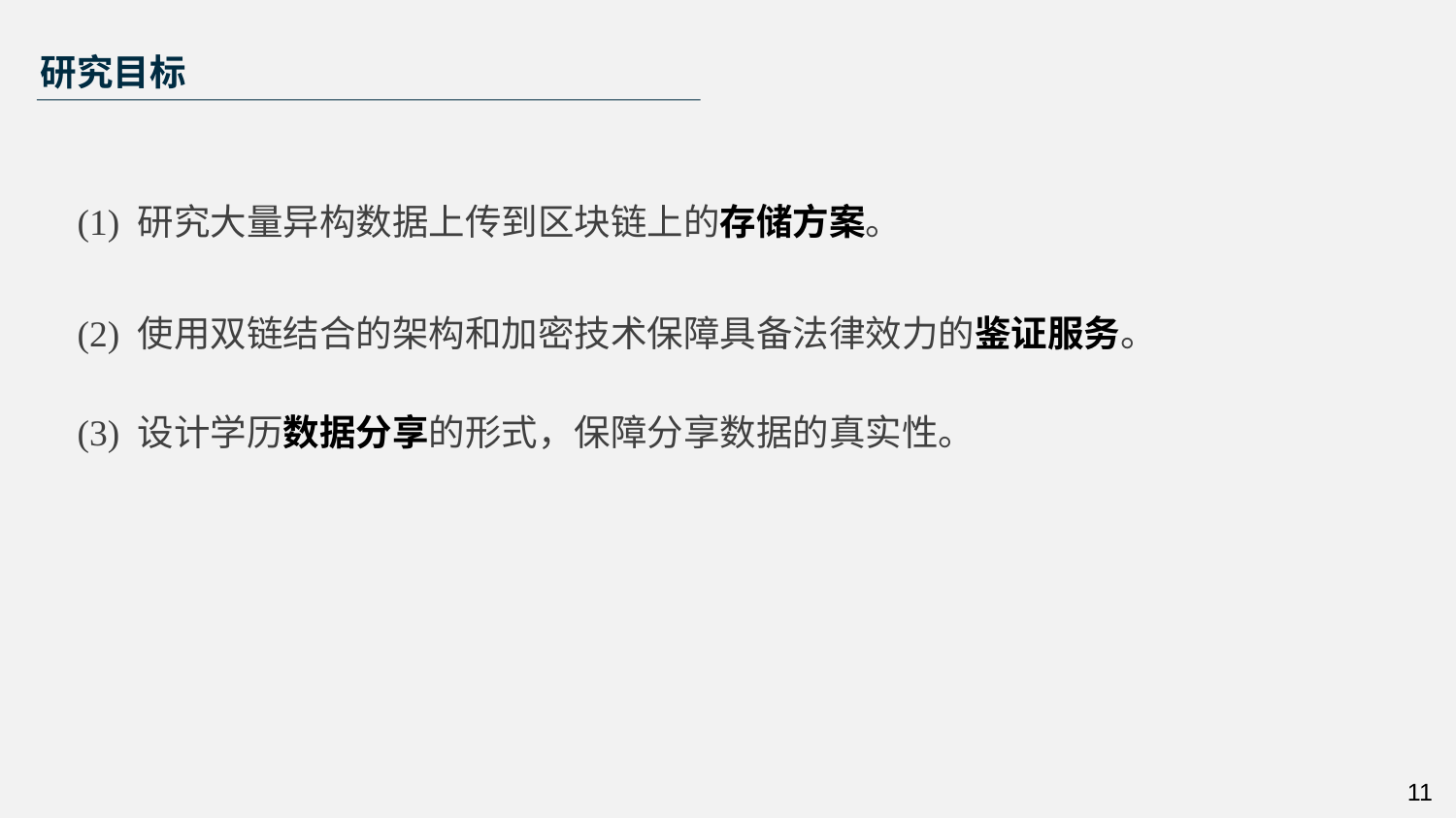

研究目标

(1) 研究大量异构数据上传到区块链上的存储方案。

(2) 使用双链结合的架构和加密技术保障具备法律效力的鉴证服务。

(3) 设计学历数据分享的形式，保障分享数据的真实性。
11